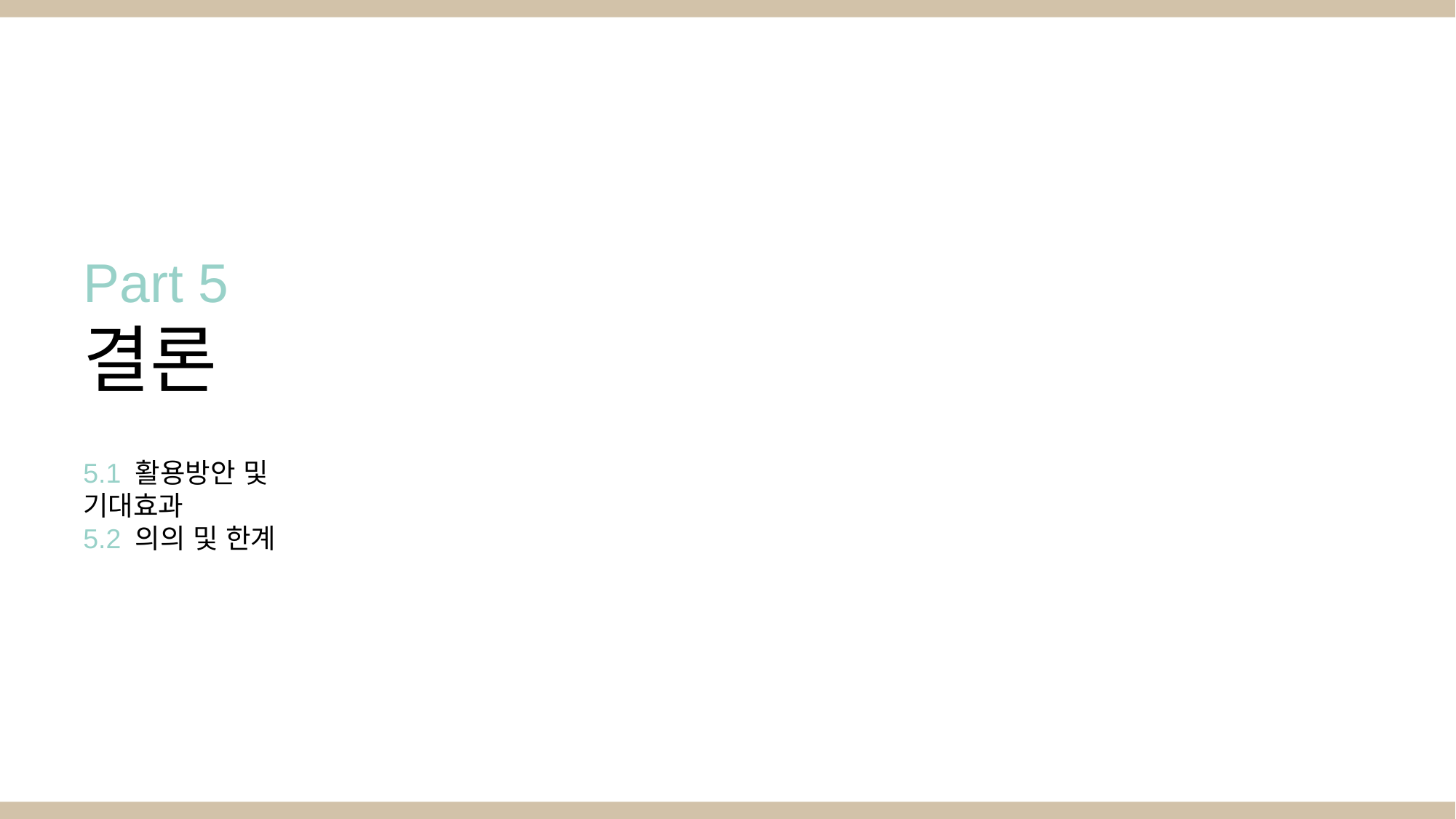

Part 5
결론
5.1 활용방안 및 기대효과
5.2 의의 및 한계